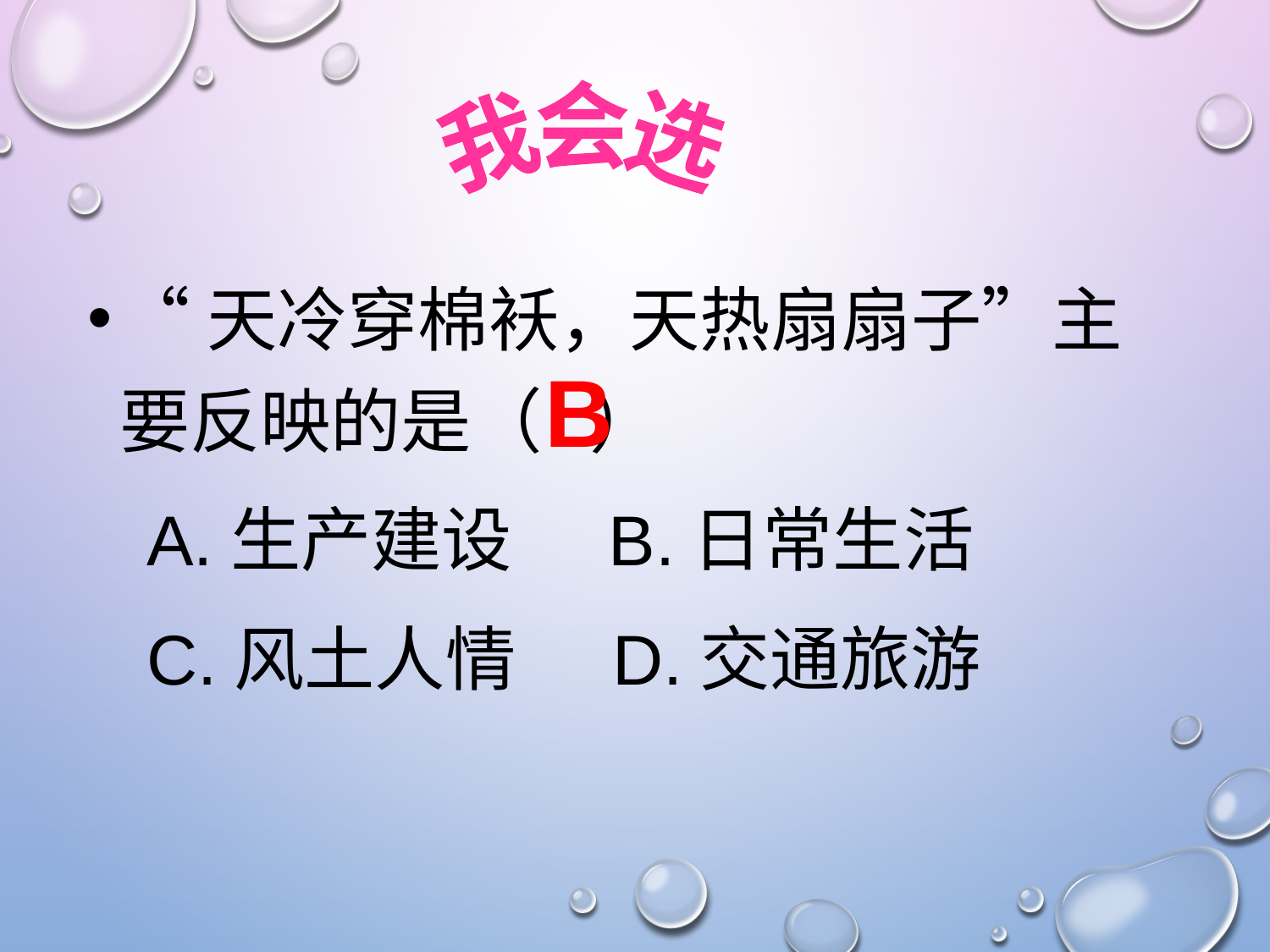

我会选
“天冷穿棉袄，天热扇扇子”主要反映的是（   ）
   A.生产建设     B.日常生活
   C.风土人情     D.交通旅游
B